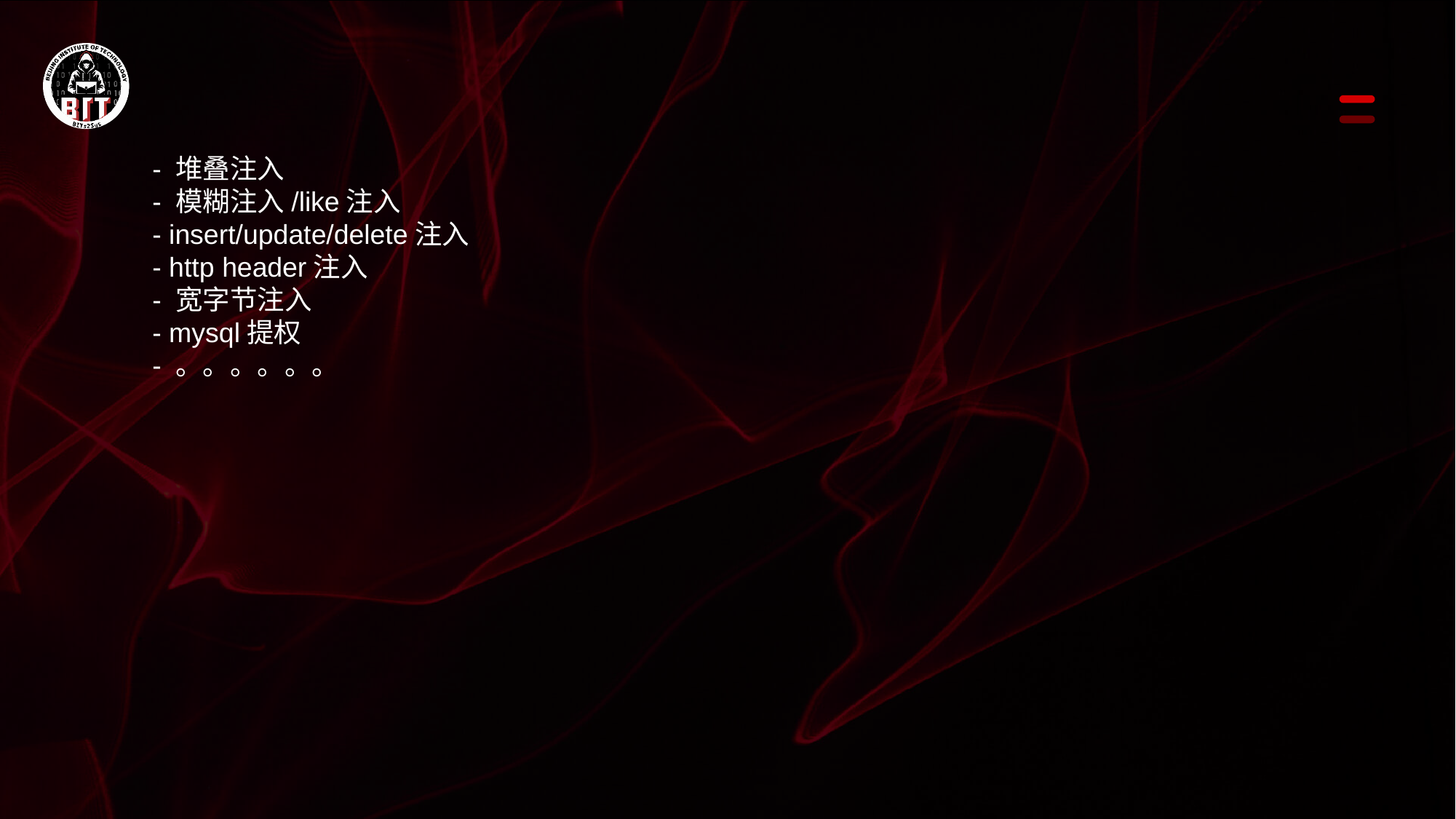

- 堆叠注入
- 模糊注入/like注入
- insert/update/delete注入
- http header注入
- 宽字节注入
- mysql提权
- 。。。。。。